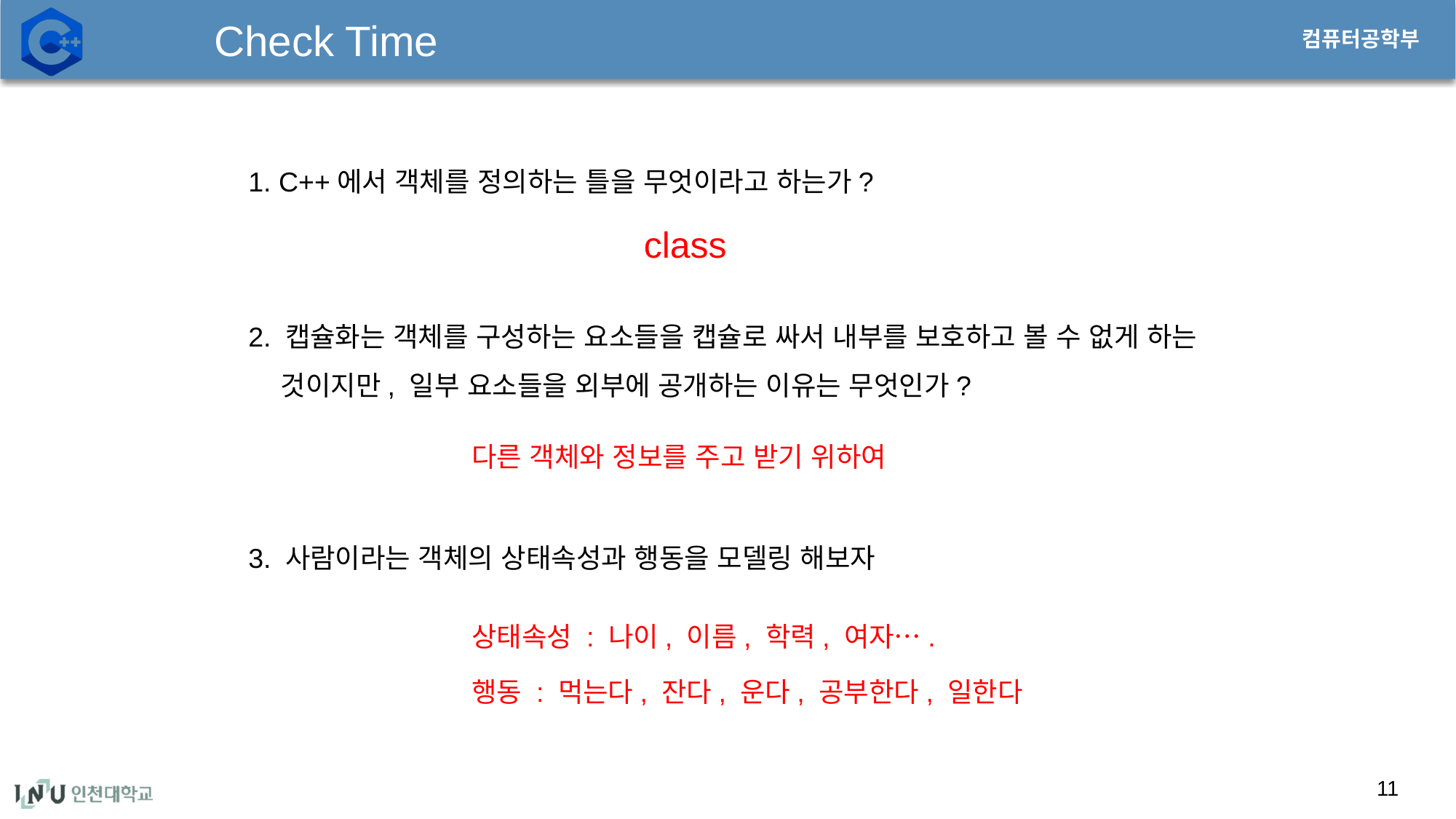

# Check Time
1. C++에서 객체를 정의하는 틀을 무엇이라고 하는가?
class
2. 캡슐화는 객체를 구성하는 요소들을 캡슐로 싸서 내부를 보호하고 볼 수 없게 하는 것이지만, 일부 요소들을 외부에 공개하는 이유는 무엇인가?
다른 객체와 정보를 주고 받기 위하여
3. 사람이라는 객체의 상태속성과 행동을 모델링 해보자
상태속성 : 나이, 이름, 학력, 여자….
행동 : 먹는다, 잔다, 운다, 공부한다, 일한다